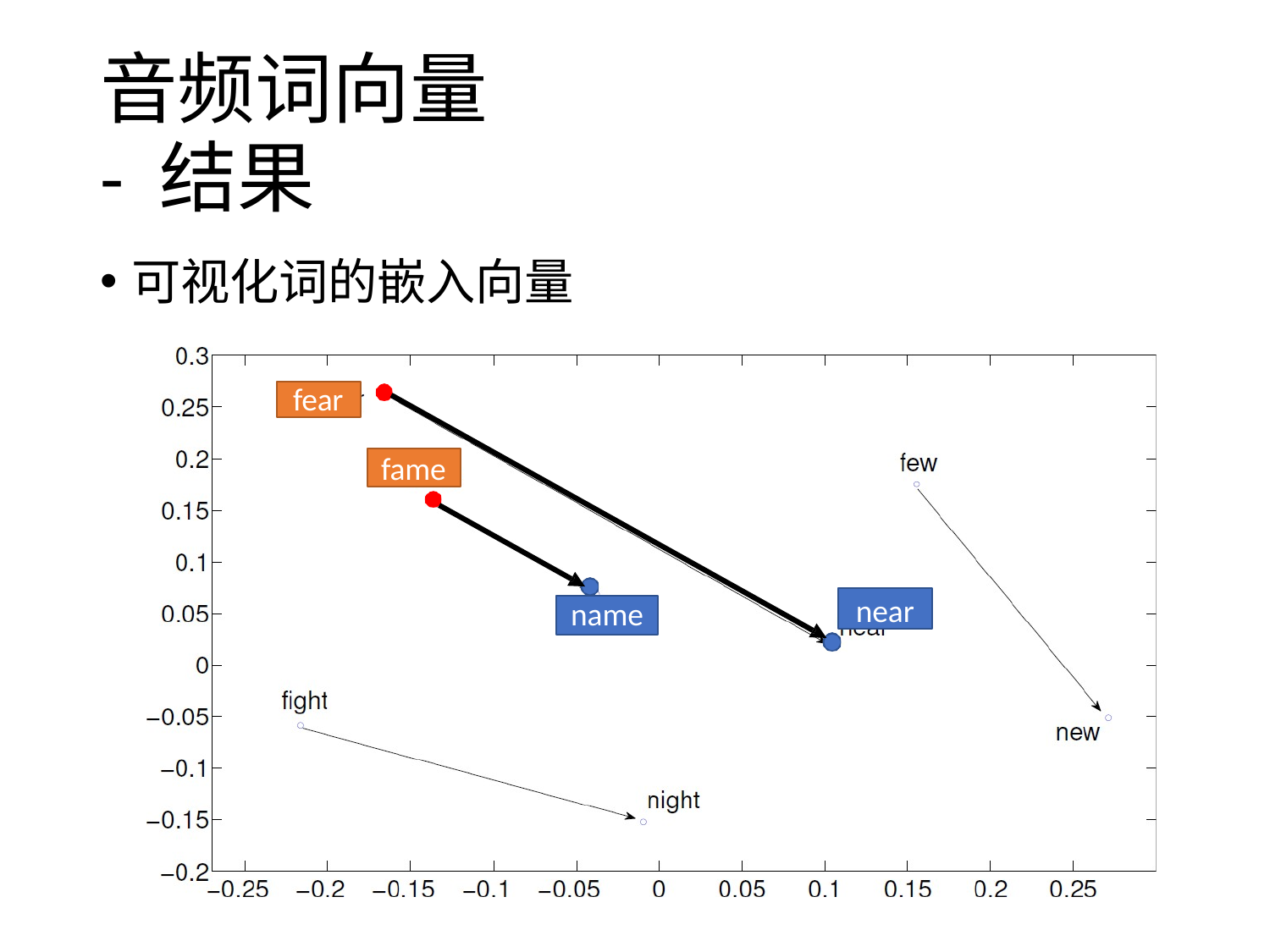

# 音频词向量
- 结果
可视化词的嵌入向量

fear

fame

near
name